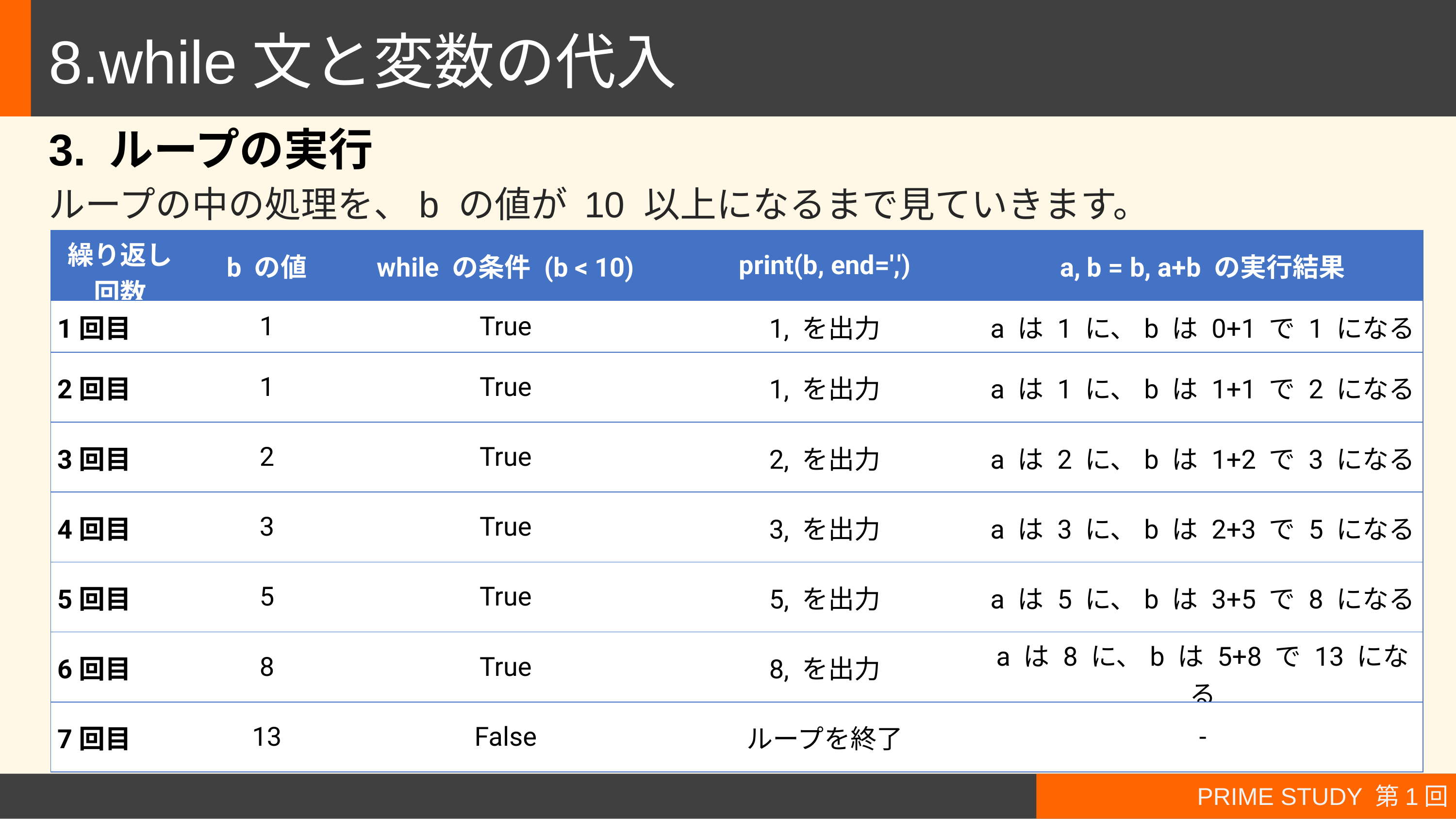

# 8.while文と変数の代入
3. ループの実行
ループの中の処理を、b の値が 10 以上になるまで見ていきます。
| 繰り返し回数 | b の値 | while の条件 (b < 10) | print(b, end=',') | a, b = b, a+b の実行結果 |
| --- | --- | --- | --- | --- |
| 1回目 | 1 | True | 1, を出力 | a は 1 に、b は 0+1 で 1 になる |
| 2回目 | 1 | True | 1, を出力 | a は 1 に、b は 1+1 で 2 になる |
| 3回目 | 2 | True | 2, を出力 | a は 2 に、b は 1+2 で 3 になる |
| 4回目 | 3 | True | 3, を出力 | a は 3 に、b は 2+3 で 5 になる |
| 5回目 | 5 | True | 5, を出力 | a は 5 に、b は 3+5 で 8 になる |
| 6回目 | 8 | True | 8, を出力 | a は 8 に、b は 5+8 で 13 になる |
| 7回目 | 13 | False | ループを終了 | - |
PRIME STUDY 第1回